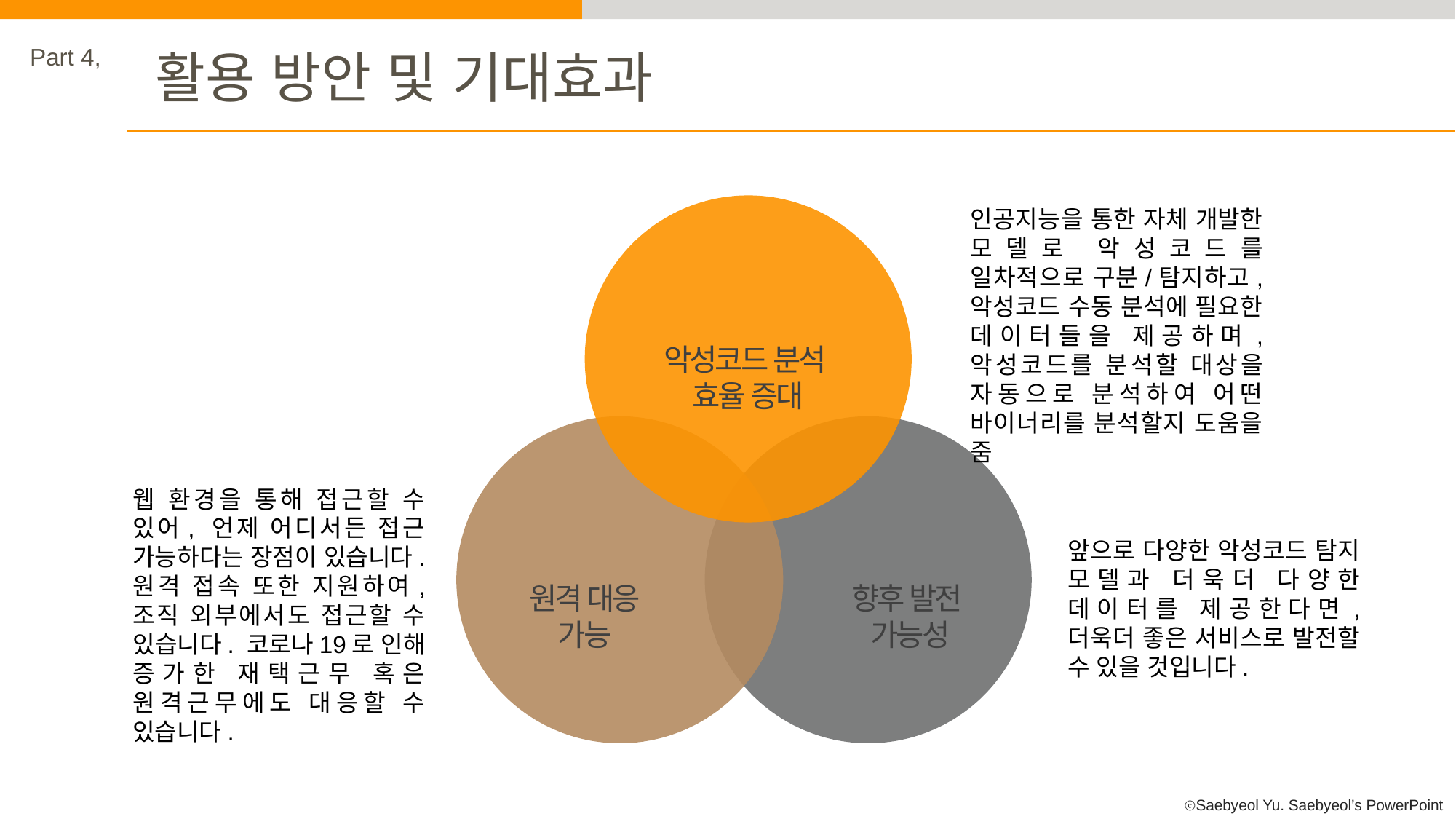

Part 4,
활용 방안 및 기대효과

인공지능을 통한 자체 개발한 모델로 악성코드를 일차적으로 구분/탐지하고, 악성코드 수동 분석에 필요한 데이터들을 제공하며, 악성코드를 분석할 대상을 자동으로 분석하여 어떤 바이너리를 분석할지 도움을 줌
악성코드 분석
효율 증대
웹 환경을 통해 접근할 수 있어, 언제 어디서든 접근 가능하다는 장점이 있습니다. 원격 접속 또한 지원하여, 조직 외부에서도 접근할 수 있습니다. 코로나19로 인해 증가한 재택근무 혹은 원격근무에도 대응할 수 있습니다.
앞으로 다양한 악성코드 탐지 모델과 더욱더 다양한 데이터를 제공한다면, 더욱더 좋은 서비스로 발전할 수 있을 것입니다.
원격 대응
가능
향후 발전
가능성